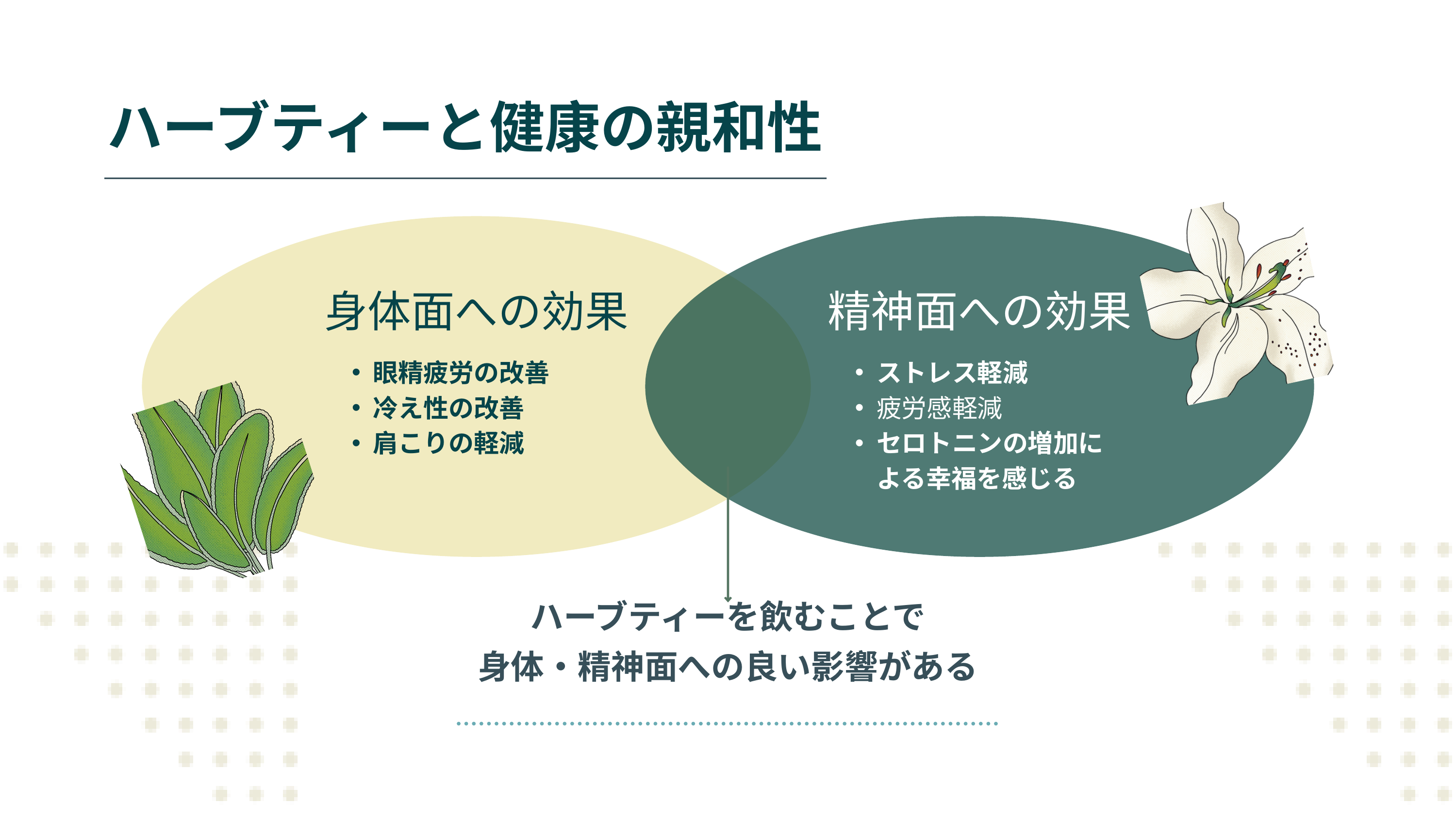

ハーブティーと健康の親和性

身体面への効果
眼精疲労の改善
冷え性の改善
肩こりの軽減
精神面への効果
ストレス軽減
疲労感軽減
セロトニンの増加による幸福を感じる

ハーブティーを飲むことで
身体・精神面への良い影響がある